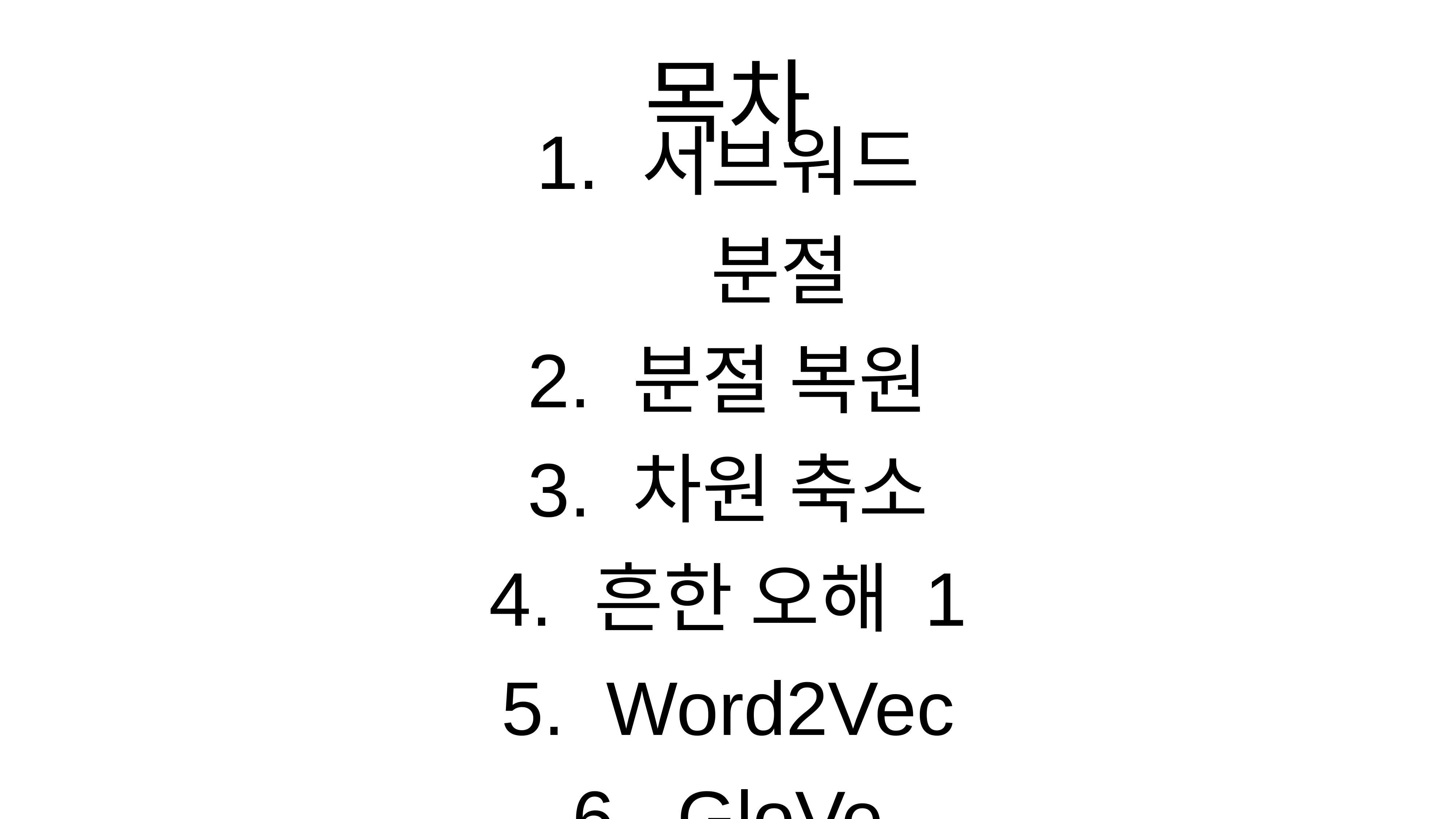

목차
서브워드 분절
분절 복원
차원 축소
흔한 오해 1
Word2Vec
GloVe
2